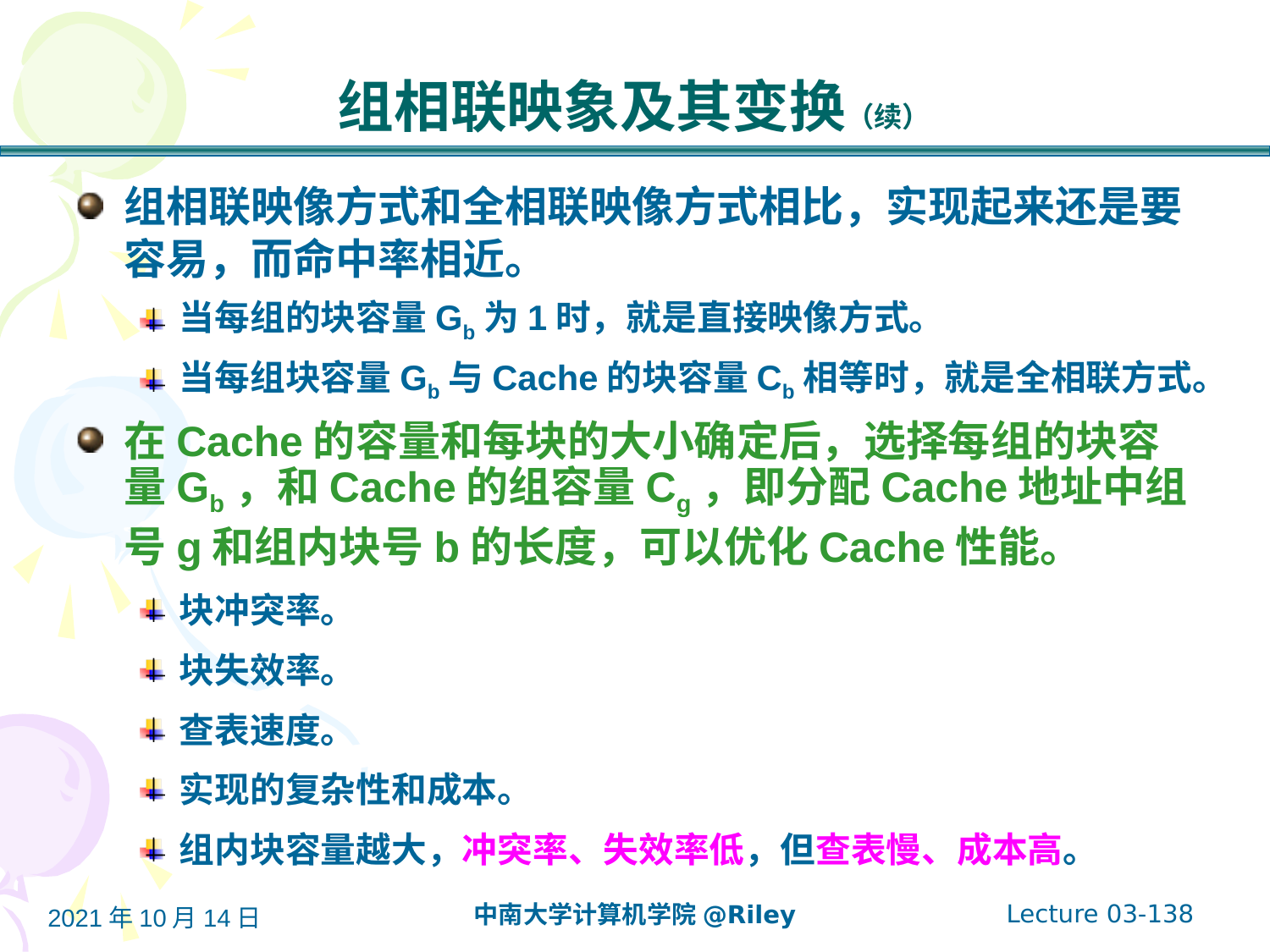

# 组相联映象及其变换（续）
组相联映像方式和全相联映像方式相比，实现起来还是要容易，而命中率相近。
当每组的块容量Gb为1时，就是直接映像方式。
当每组块容量Gb与Cache的块容量Cb相等时，就是全相联方式。
在Cache的容量和每块的大小确定后，选择每组的块容量Gb，和Cache的组容量Cg，即分配Cache地址中组号g和组内块号b的长度，可以优化Cache性能。
块冲突率。
块失效率。
查表速度。
实现的复杂性和成本。
组内块容量越大，冲突率、失效率低，但查表慢、成本高。
Lecture 03-138
中南大学计算机学院@Riley
2021年10月14日